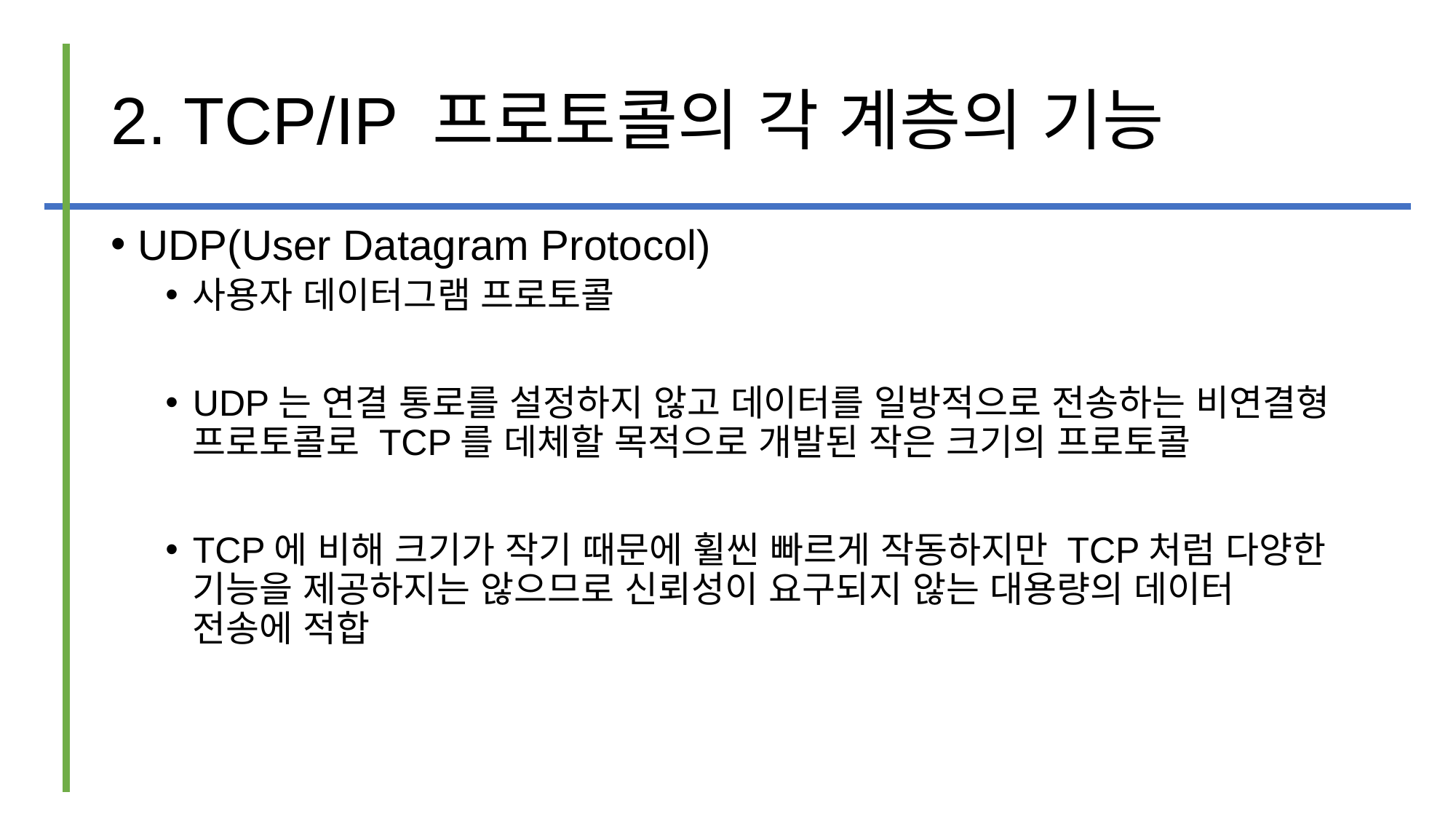

# 2. TCP/IP 프로토콜의 각 계층의 기능
UDP(User Datagram Protocol)
사용자 데이터그램 프로토콜

UDP는 연결 통로를 설정하지 않고 데이터를 일방적으로 전송하는 비연결형 프로토콜로 TCP를 데체할 목적으로 개발된 작은 크기의 프로토콜

TCP에 비해 크기가 작기 때문에 휠씬 빠르게 작동하지만 TCP처럼 다양한 기능을 제공하지는 않으므로 신뢰성이 요구되지 않는 대용량의 데이터 전송에 적합